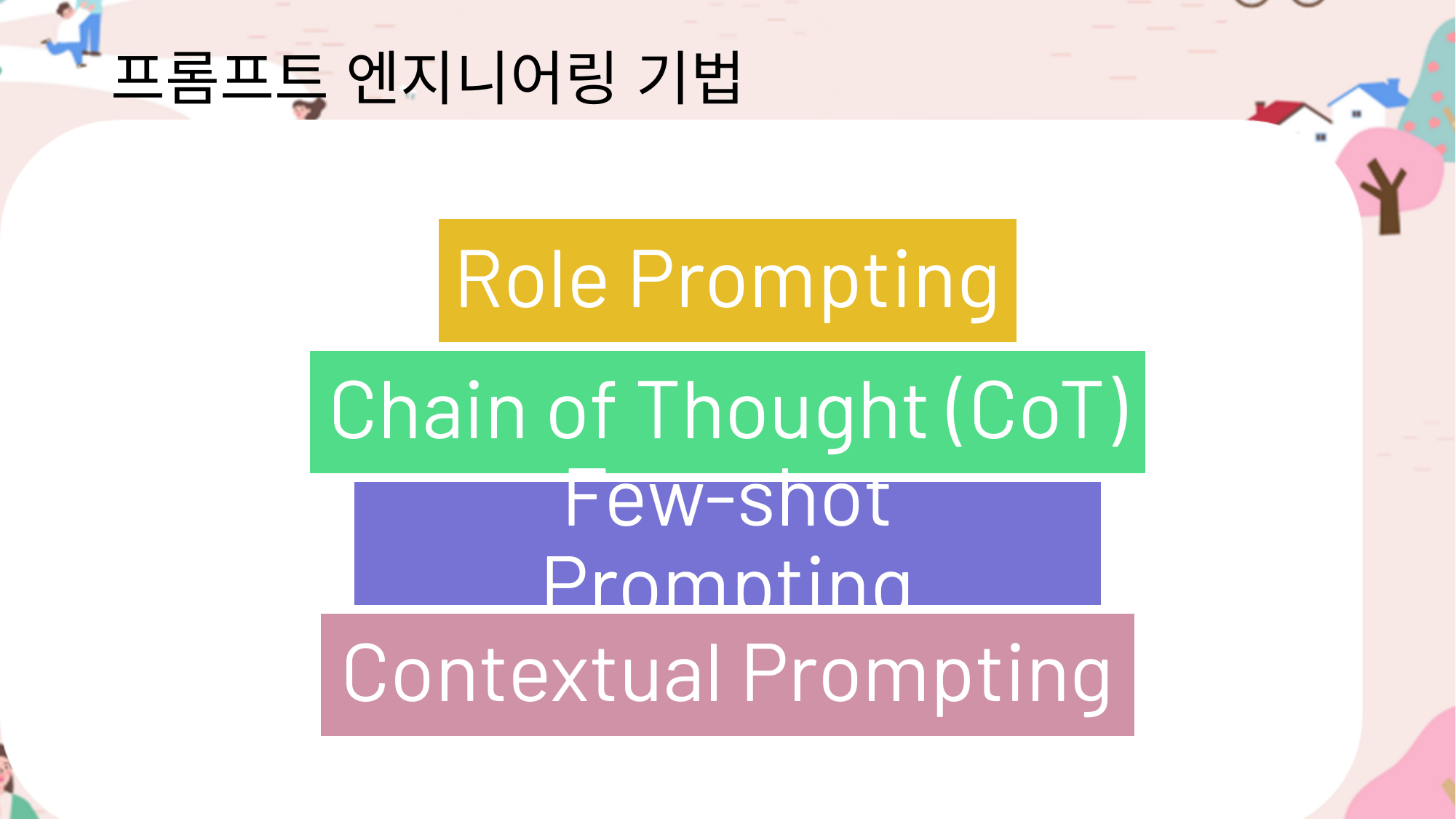

# 프롬프트 엔지니어링 기법
Role Prompting
Chain of Thought (CoT)
Few-shot Prompting
Contextual Prompting